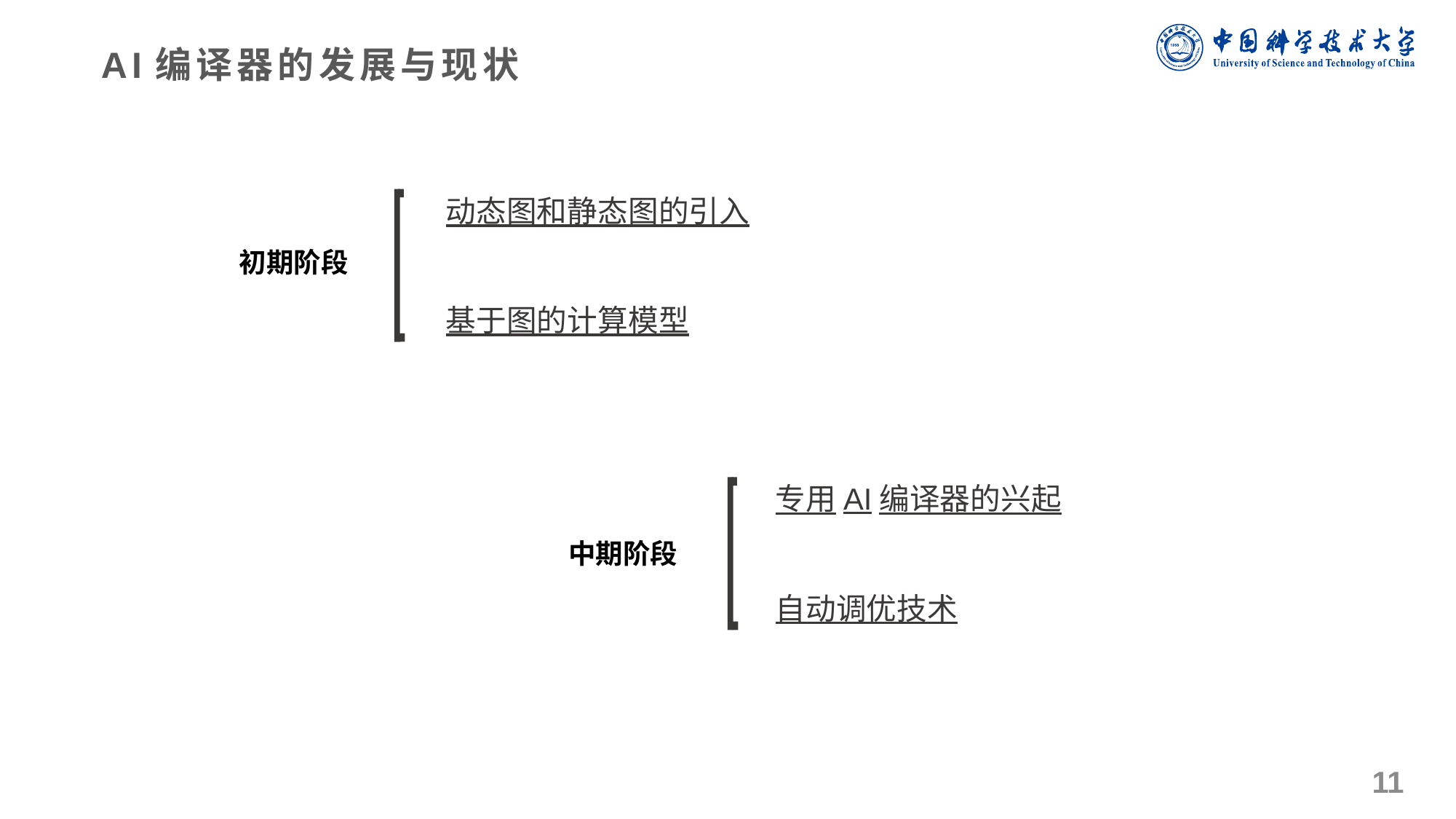

AI编译器的发展与现状
动态图和静态图的引入

基于图的计算模型

初期阶段
专用AI编译器的兴起

自动调优技术

中期阶段
11